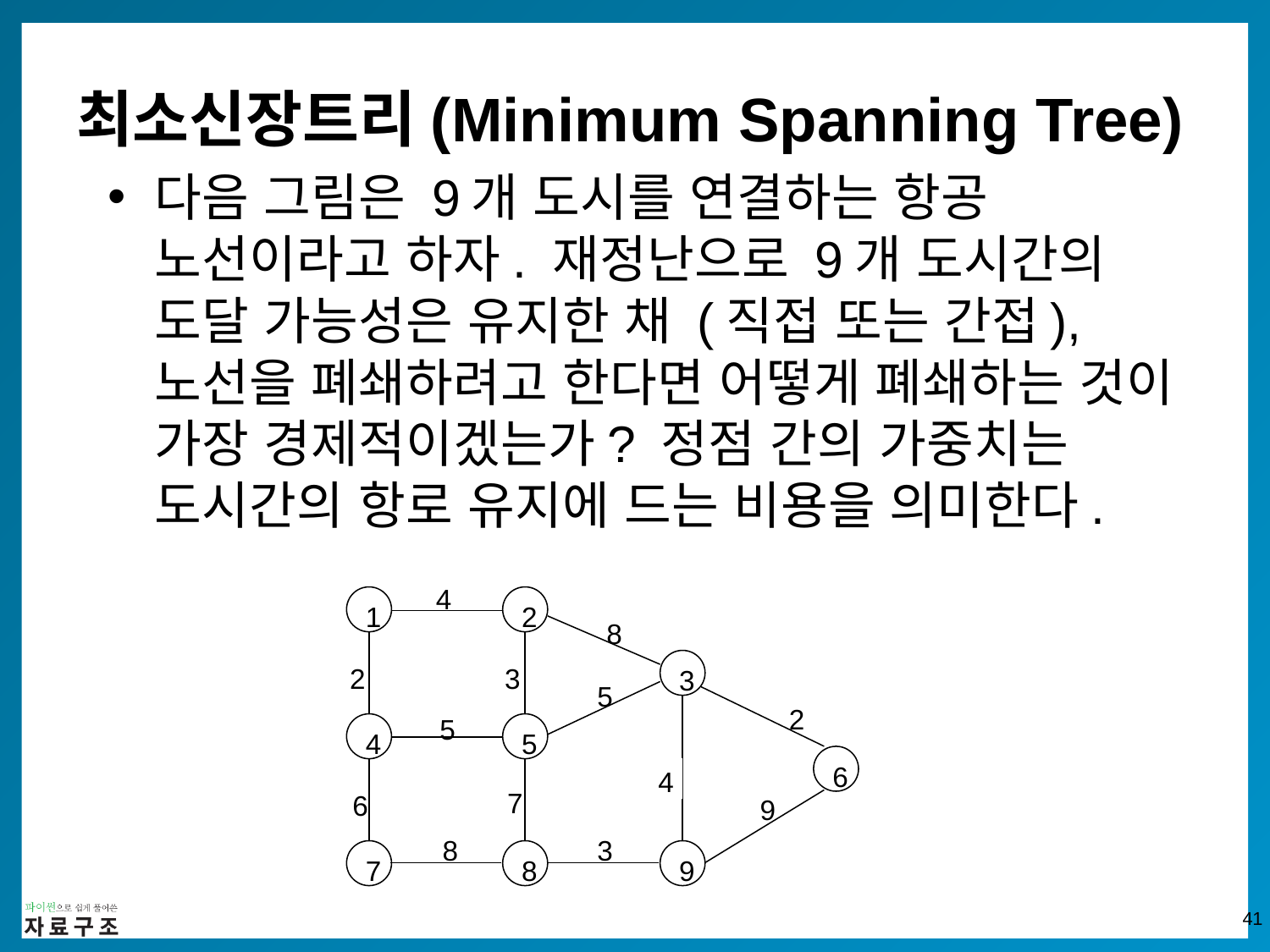

# 최소신장트리(Minimum Spanning Tree)
다음 그림은 9개 도시를 연결하는 항공 노선이라고 하자. 재정난으로 9개 도시간의 도달 가능성은 유지한 채 (직접 또는 간접), 노선을 폐쇄하려고 한다면 어떻게 폐쇄하는 것이 가장 경제적이겠는가? 정점 간의 가중치는 도시간의 항로 유지에 드는 비용을 의미한다.
4
1
2
3
4
5
6
7
8
9
8
2
3
5
2
5
4
7
6
9
8
3